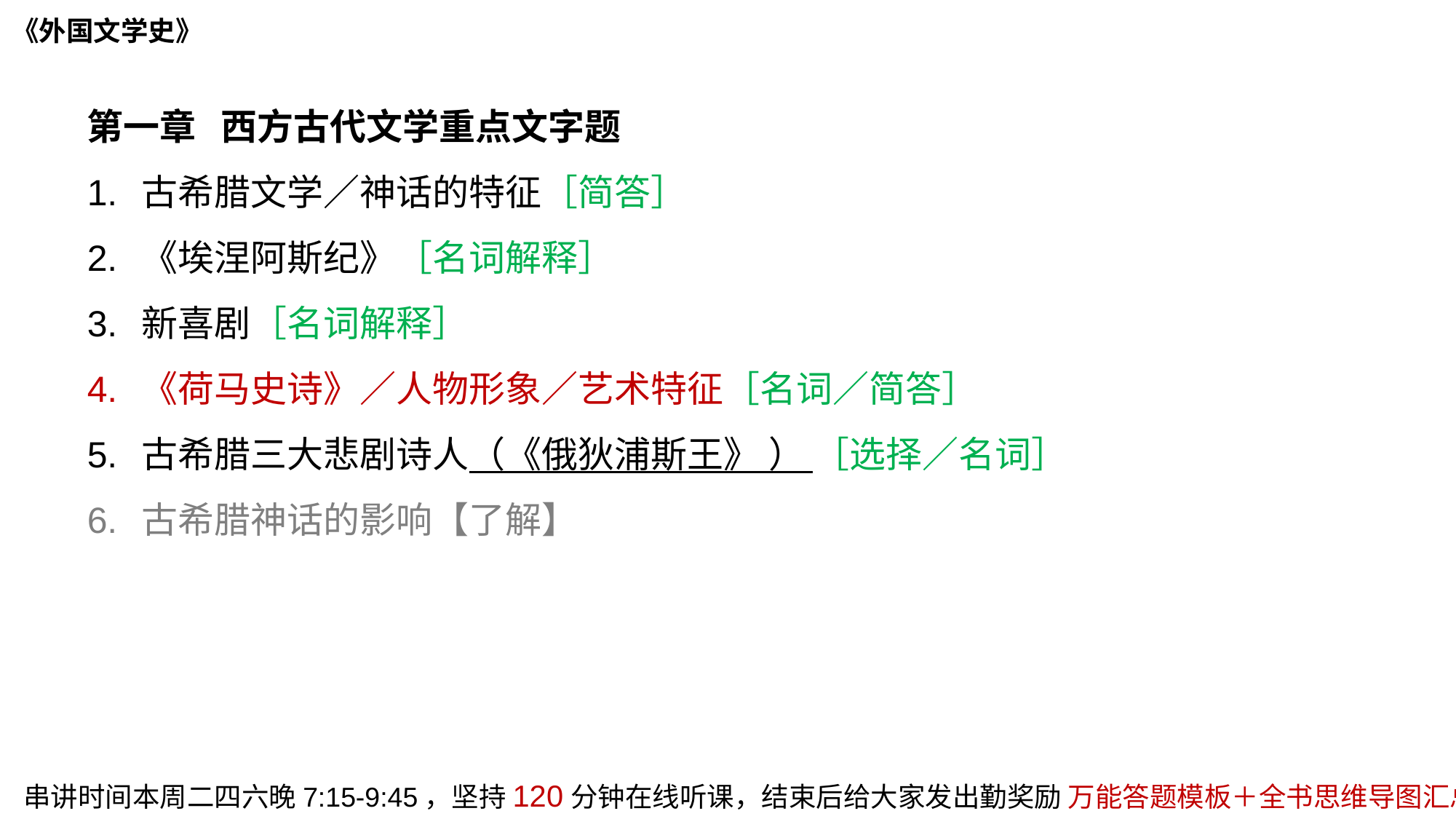

《外国文学史》
第一章   西方古代文学重点文字题
古希腊文学／神话的特征［简答］
《埃涅阿斯纪》［名词解释］
新喜剧［名词解释］
《荷马史诗》／人物形象／艺术特征［名词／简答］
古希腊三大悲剧诗人（《俄狄浦斯王》 ） ［选择／名词］
古希腊神话的影响【了解】